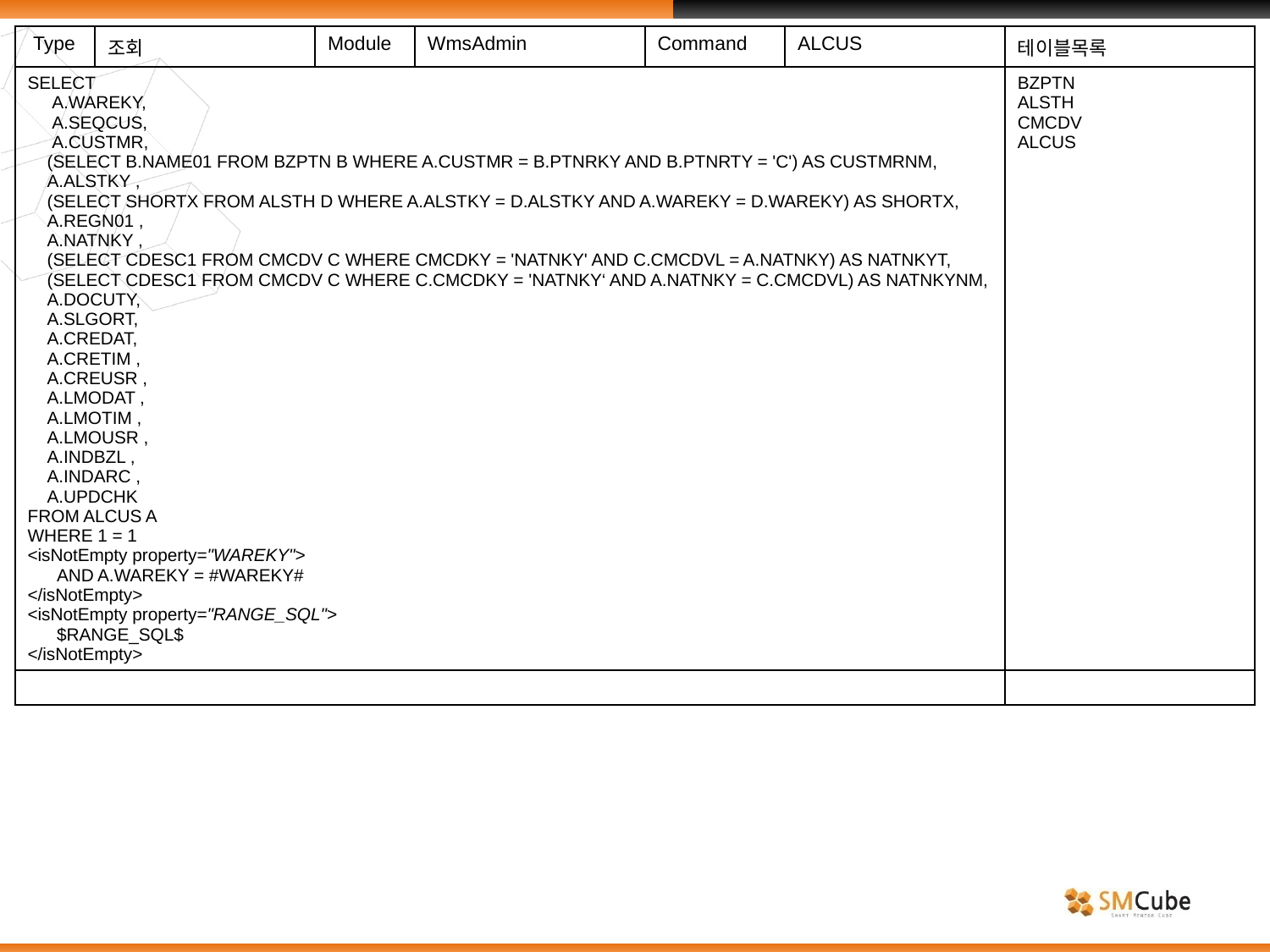

| Type | 조회 | Module | WmsAdmin | Command | ALCUS | 테이블목록 |
| --- | --- | --- | --- | --- | --- | --- |
| SELECT A.WAREKY, A.SEQCUS, A.CUSTMR, (SELECT B.NAME01 FROM BZPTN B WHERE A.CUSTMR = B.PTNRKY AND B.PTNRTY = 'C') AS CUSTMRNM, A.ALSTKY , (SELECT SHORTX FROM ALSTH D WHERE A.ALSTKY = D.ALSTKY AND A.WAREKY = D.WAREKY) AS SHORTX, A.REGN01 , A.NATNKY , (SELECT CDESC1 FROM CMCDV C WHERE CMCDKY = 'NATNKY' AND C.CMCDVL = A.NATNKY) AS NATNKYT, (SELECT CDESC1 FROM CMCDV C WHERE C.CMCDKY = 'NATNKY‘ AND A.NATNKY = C.CMCDVL) AS NATNKYNM, A.DOCUTY, A.SLGORT, A.CREDAT, A.CRETIM , A.CREUSR , A.LMODAT , A.LMOTIM , A.LMOUSR , A.INDBZL , A.INDARC , A.UPDCHK FROM ALCUS A WHERE 1 = 1 <isNotEmpty property="WAREKY"> AND A.WAREKY = #WAREKY# </isNotEmpty> <isNotEmpty property="RANGE\_SQL"> $RANGE\_SQL$ </isNotEmpty> |  |  |  |  |  | BZPTN ALSTH CMCDV ALCUS |
|  |  |  |  |  |  |  |